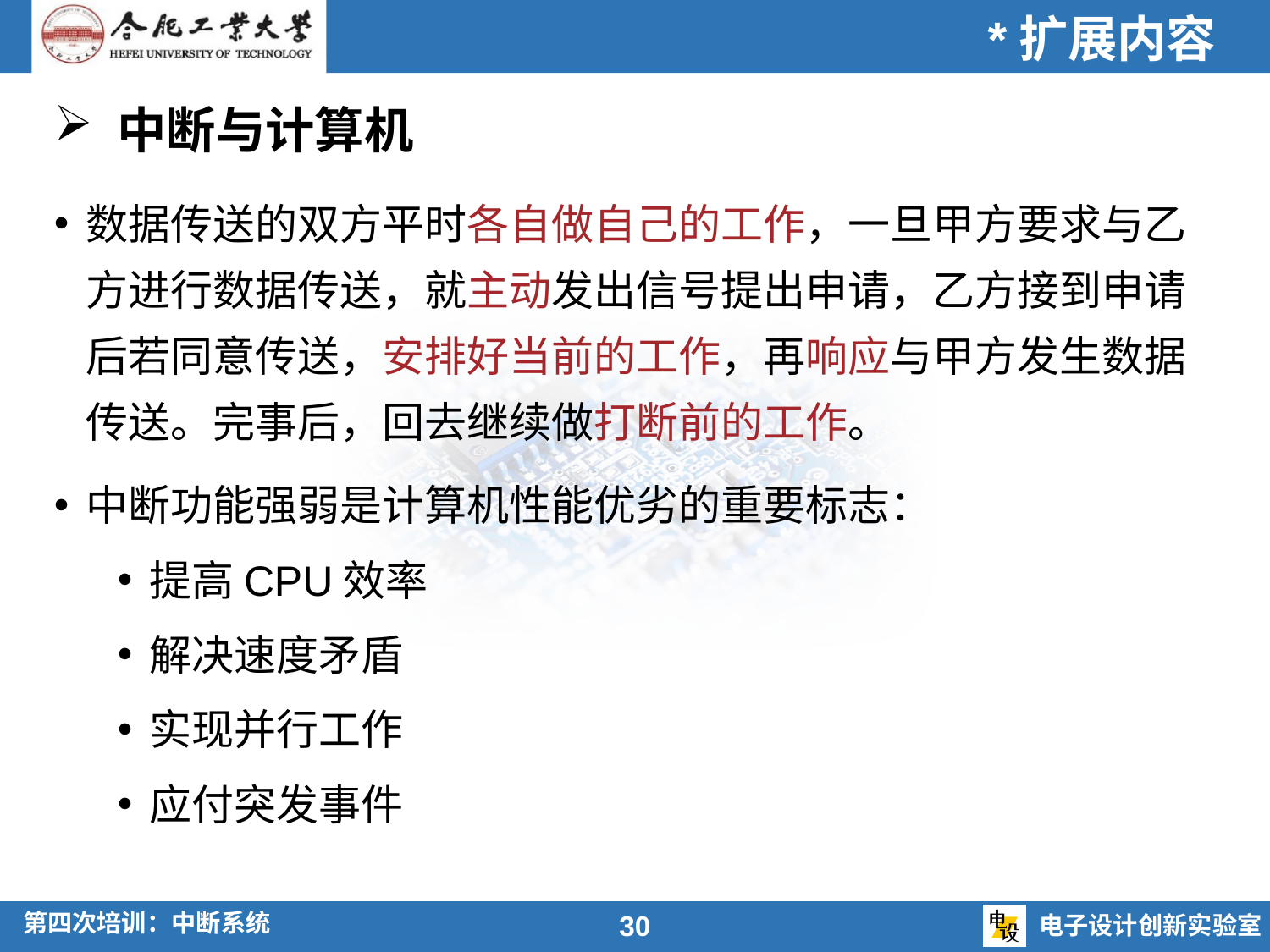

*扩展内容
中断与计算机
数据传送的双方平时各自做自己的工作，一旦甲方要求与乙方进行数据传送，就主动发出信号提出申请，乙方接到申请后若同意传送，安排好当前的工作，再响应与甲方发生数据传送。完事后，回去继续做打断前的工作。
中断功能强弱是计算机性能优劣的重要标志：
提高CPU效率
解决速度矛盾
实现并行工作
应付突发事件

30